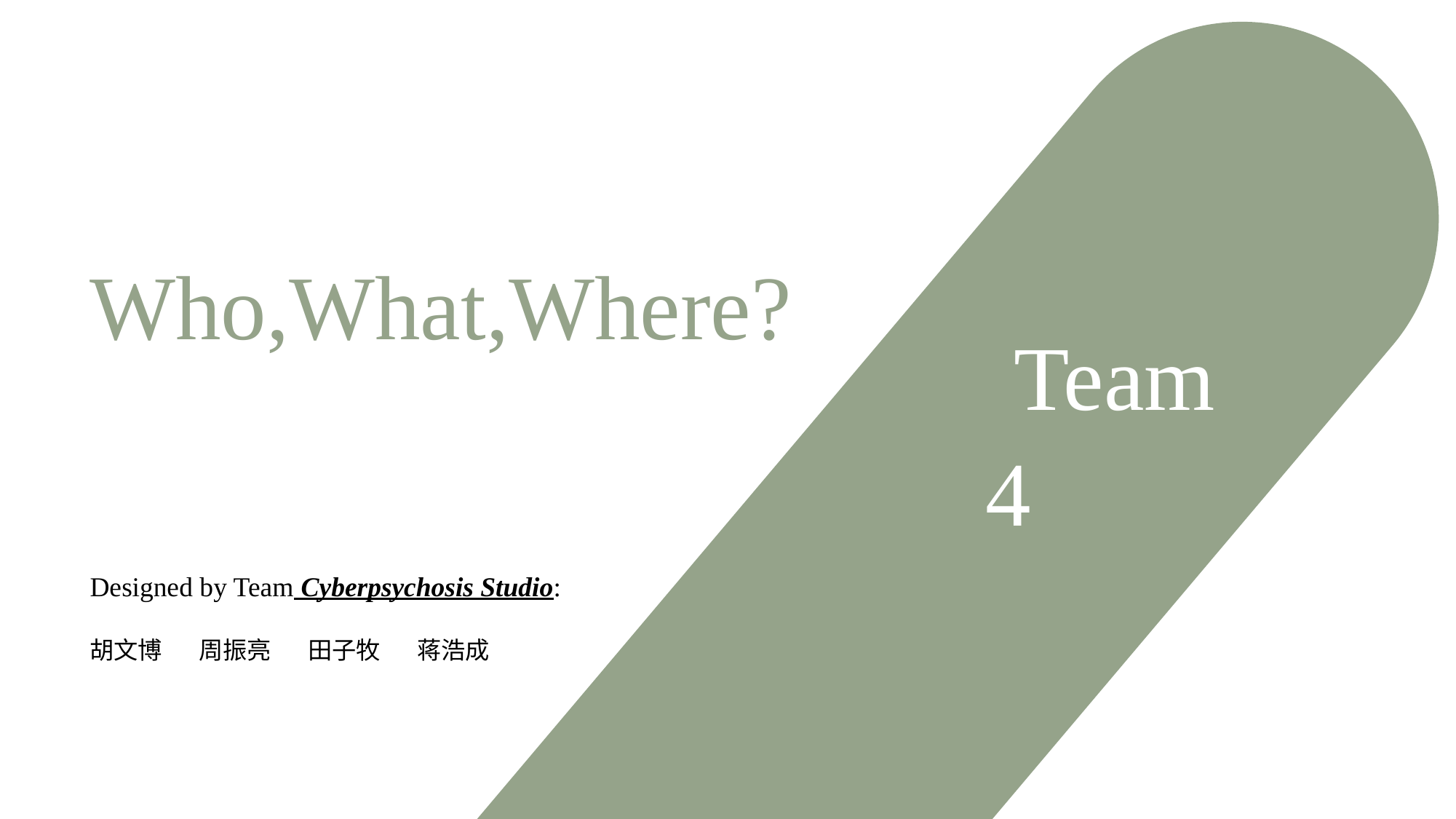

Who,What,Where?
Team

4
Designed by Team Cyberpsychosis Studio:

胡文博	周振亮	田子牧	蒋浩成